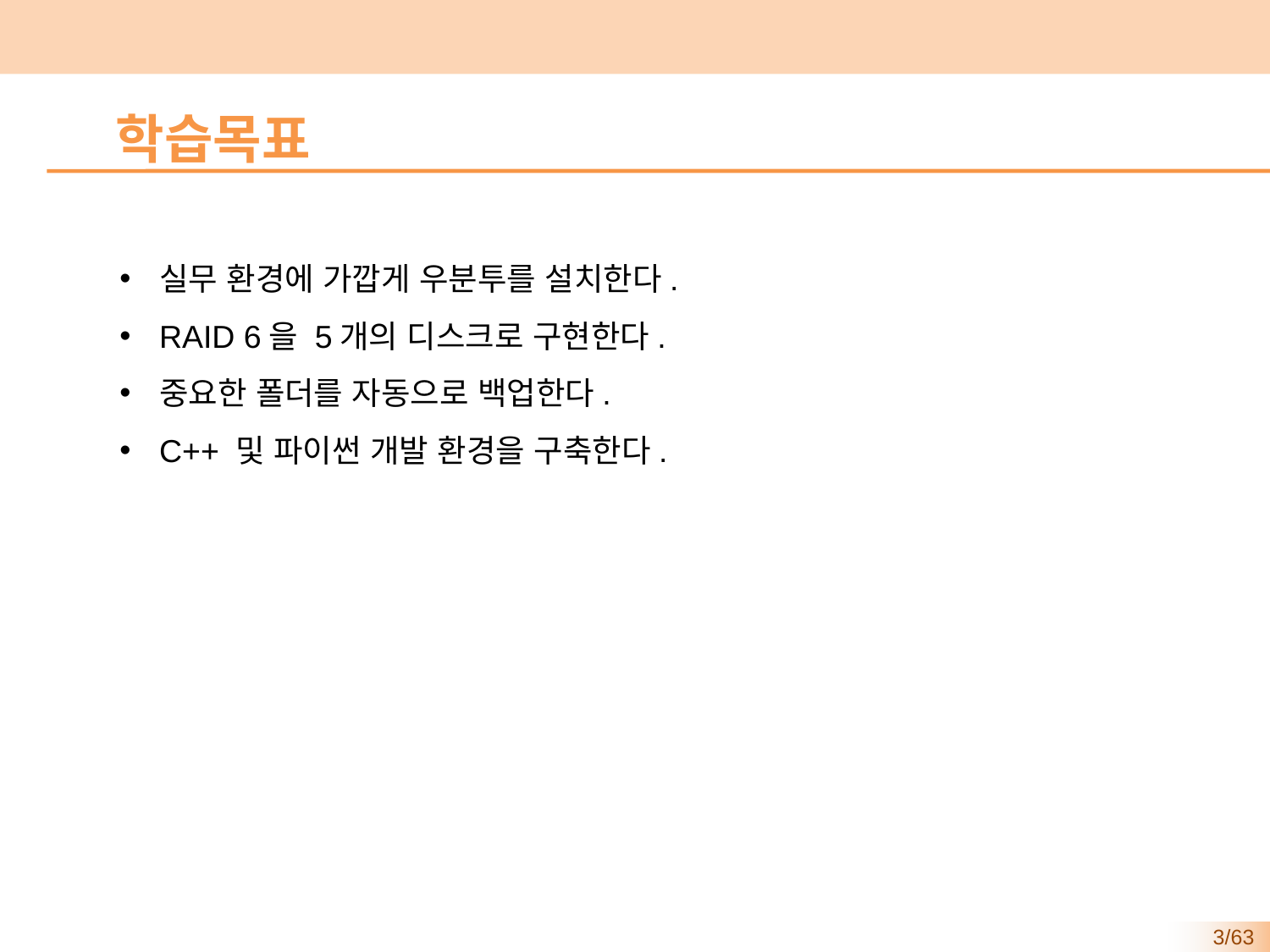

학습목표

실무 환경에 가깝게 우분투를 설치한다.
RAID 6을 5개의 디스크로 구현한다.
중요한 폴더를 자동으로 백업한다.
C++ 및 파이썬 개발 환경을 구축한다.